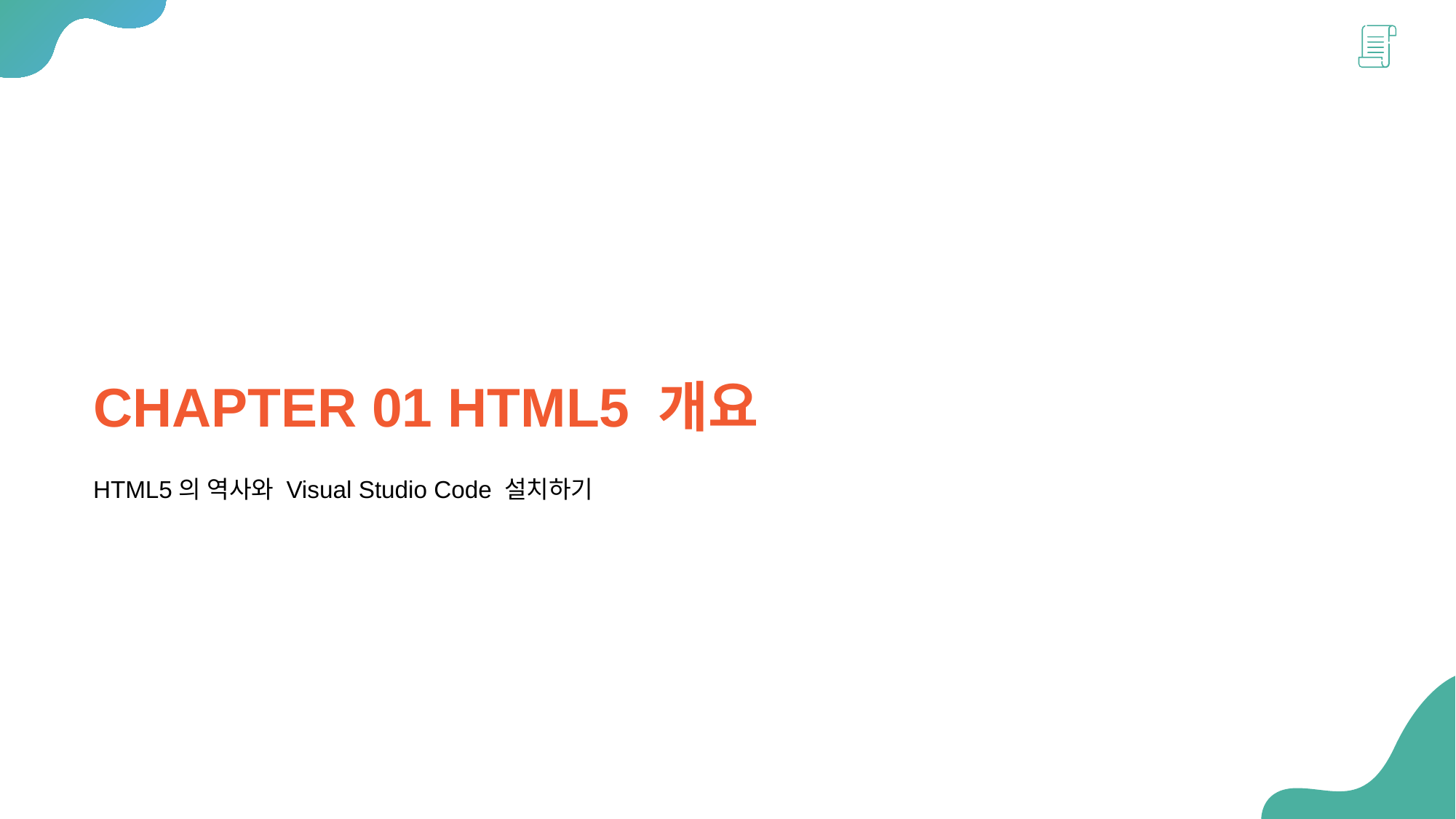

CHAPTER 01 HTML5 개요
HTML5의 역사와 Visual Studio Code 설치하기